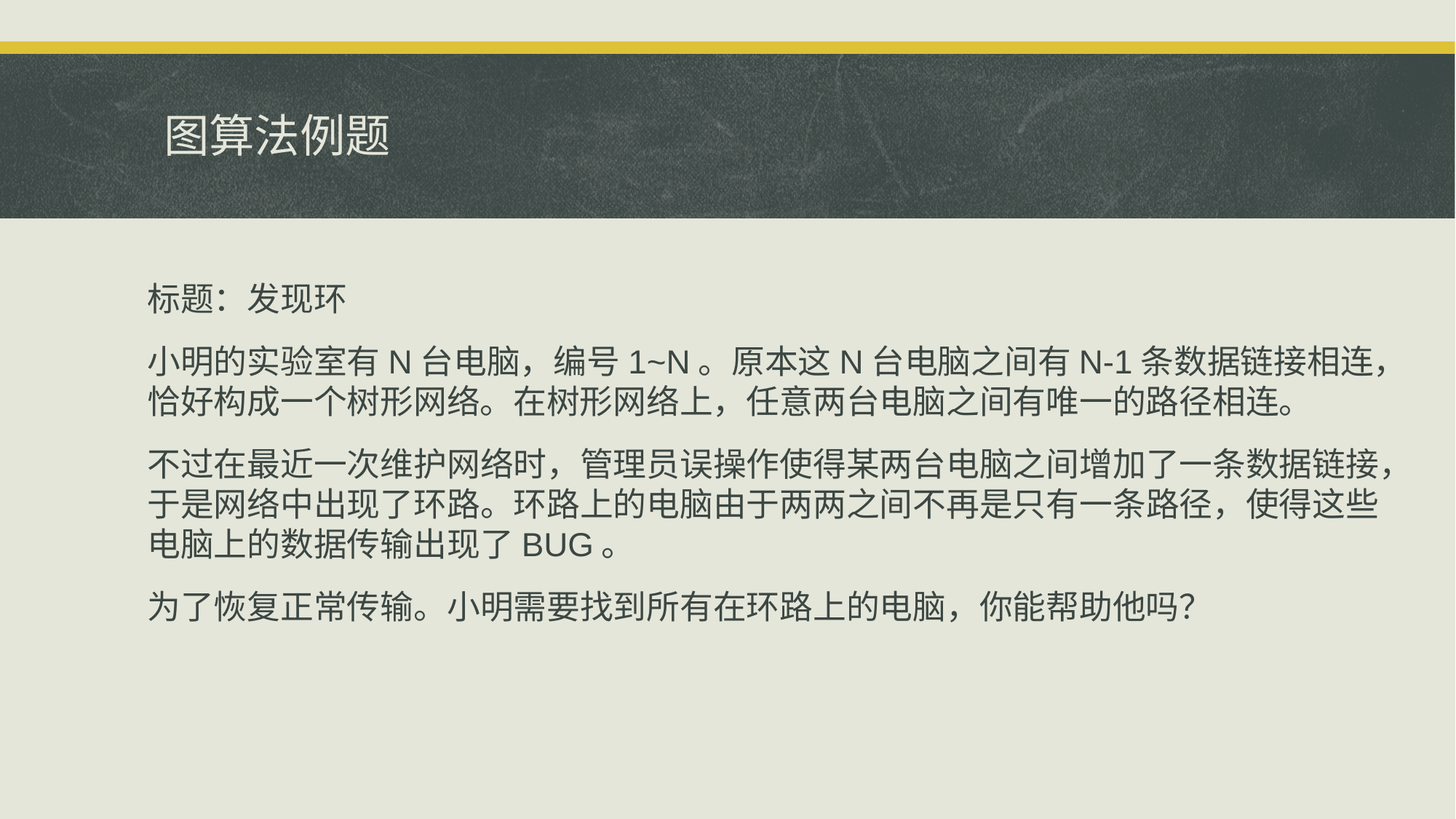

# 图算法例题
标题：发现环
小明的实验室有N台电脑，编号1~N。原本这N台电脑之间有N-1条数据链接相连，恰好构成一个树形网络。在树形网络上，任意两台电脑之间有唯一的路径相连。
不过在最近一次维护网络时，管理员误操作使得某两台电脑之间增加了一条数据链接，于是网络中出现了环路。环路上的电脑由于两两之间不再是只有一条路径，使得这些电脑上的数据传输出现了BUG。
为了恢复正常传输。小明需要找到所有在环路上的电脑，你能帮助他吗？